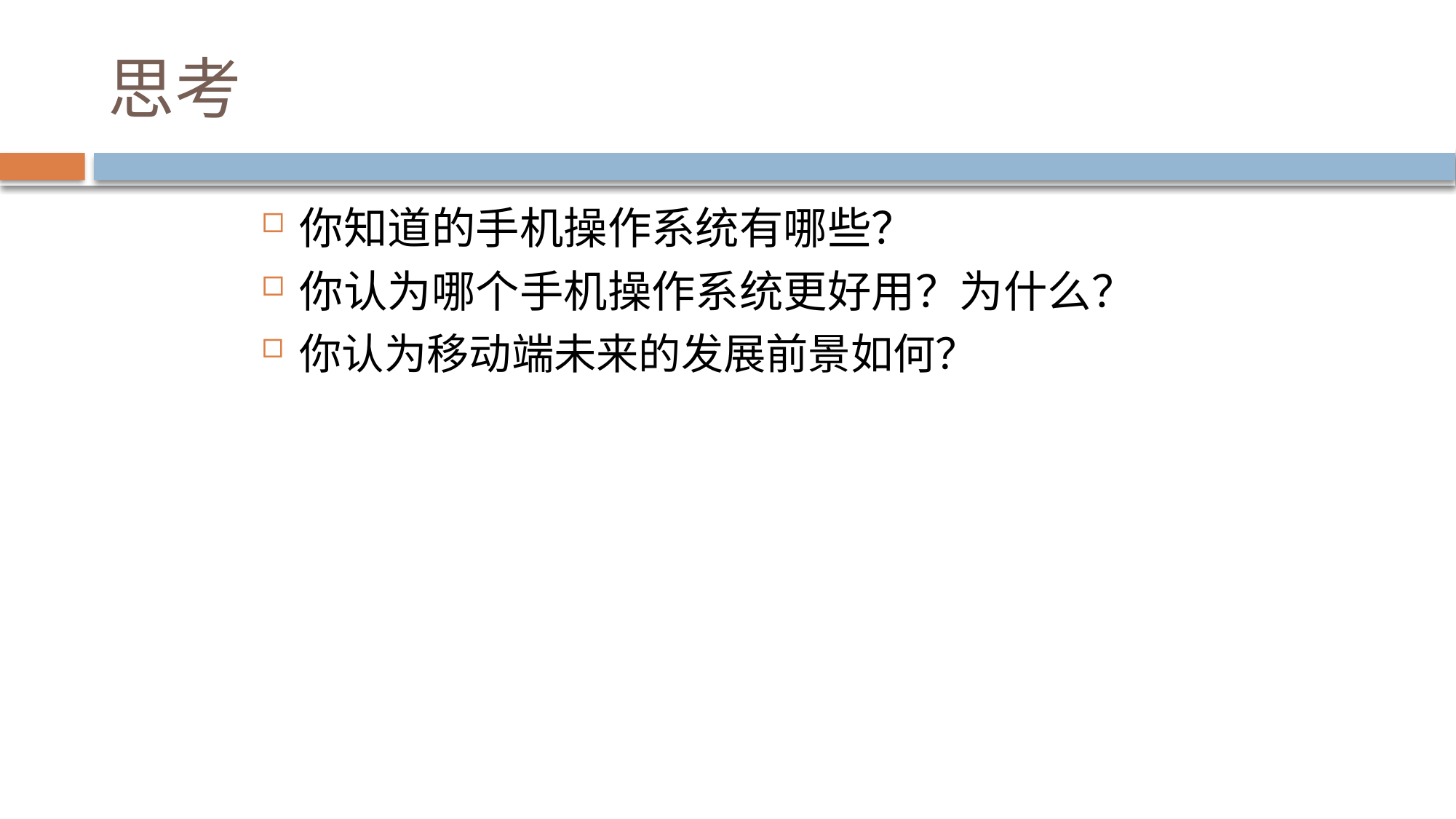

# 思考
你知道的手机操作系统有哪些？
你认为哪个手机操作系统更好用？为什么？
你认为移动端未来的发展前景如何？